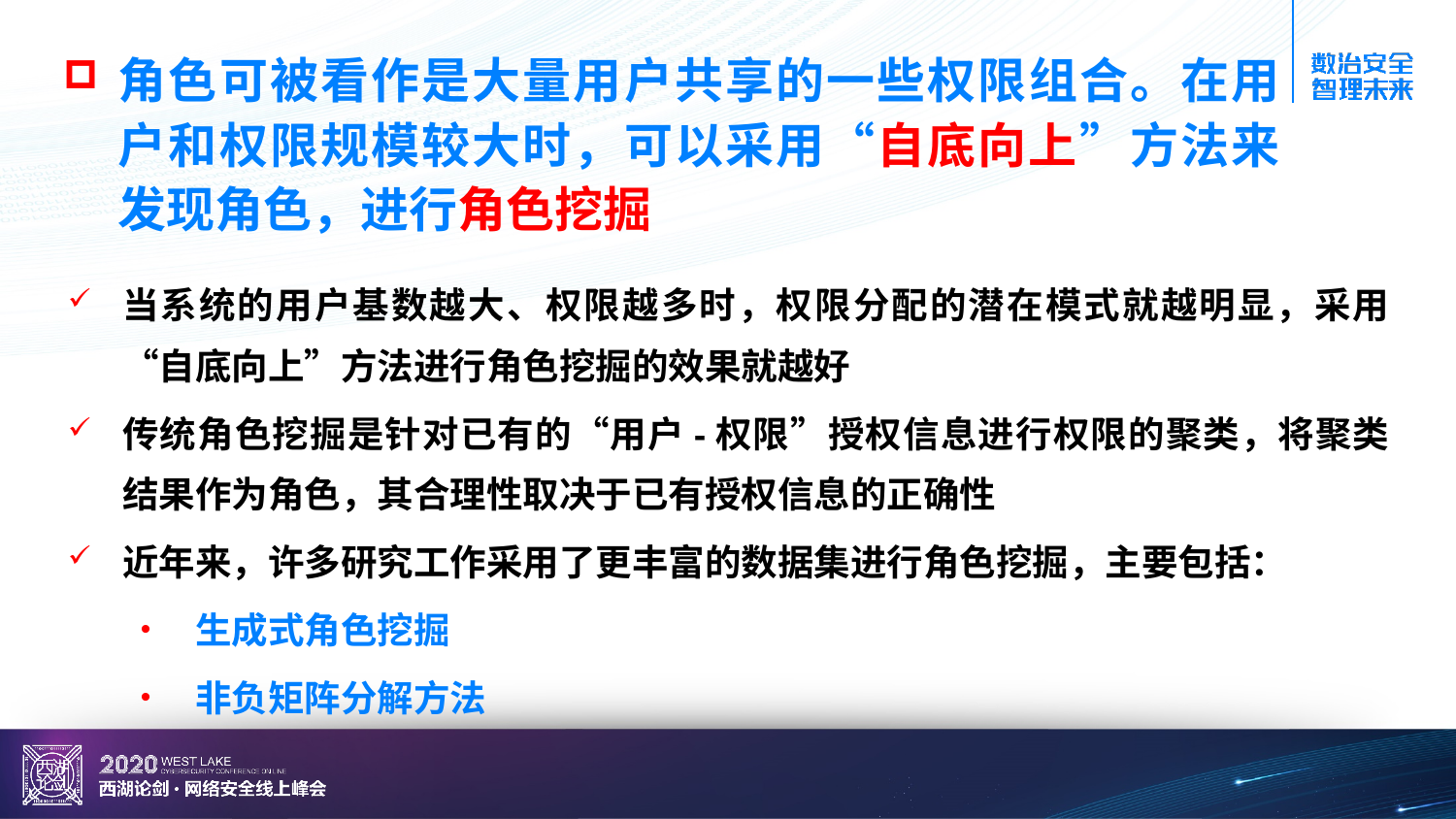

角色可被看作是大量用户共享的一些权限组合。在用户和权限规模较大时，可以采用“自底向上”方法来发现角色，进行角色挖掘
当系统的用户基数越大、权限越多时，权限分配的潜在模式就越明显，采用“自底向上”方法进行角色挖掘的效果就越好
传统角色挖掘是针对已有的“用户-权限”授权信息进行权限的聚类，将聚类结果作为角色，其合理性取决于已有授权信息的正确性
近年来，许多研究工作采用了更丰富的数据集进行角色挖掘，主要包括：
生成式角色挖掘
非负矩阵分解方法